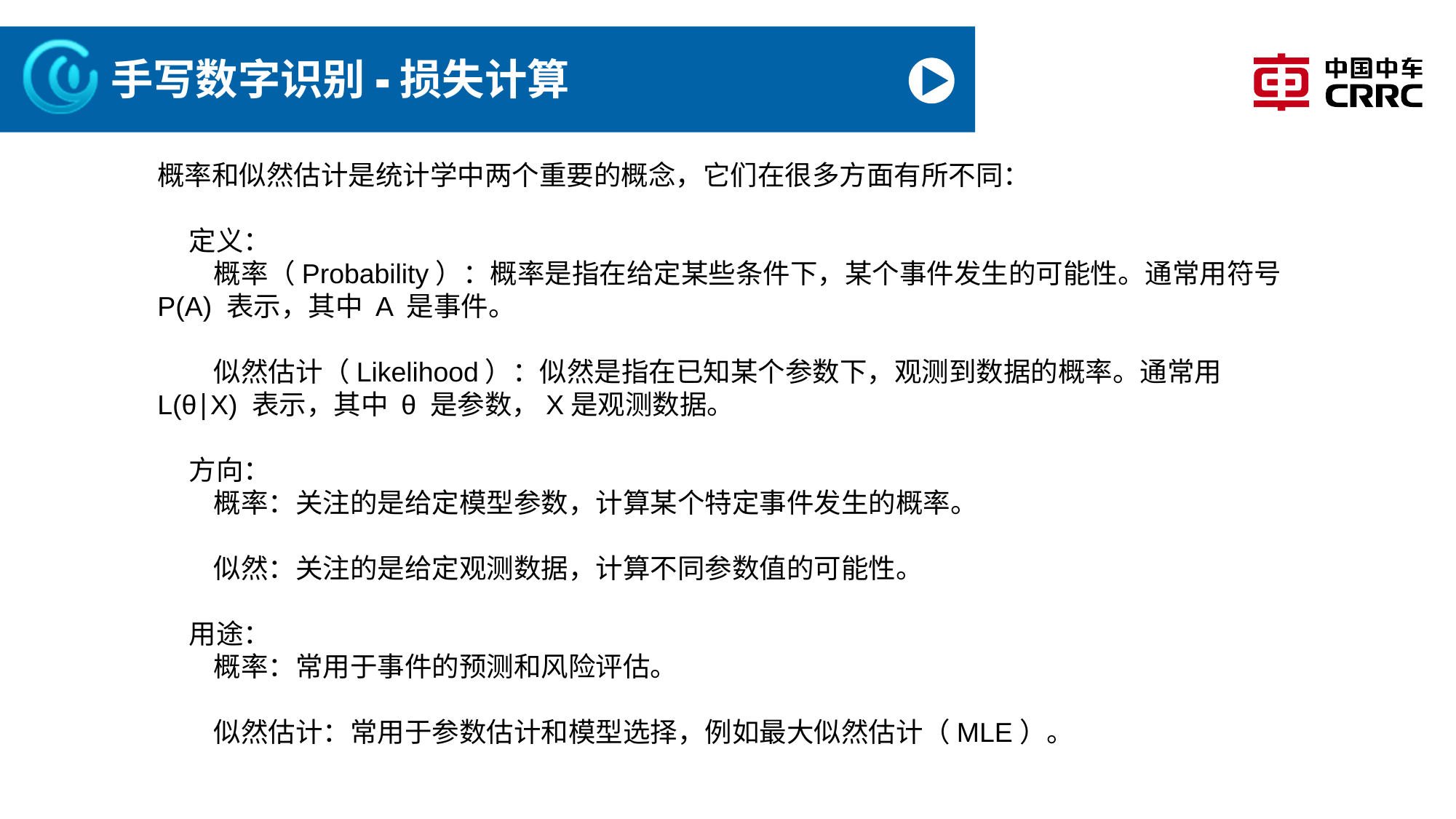

# 手写数字识别-损失计算
概率和似然估计是统计学中两个重要的概念，它们在很多方面有所不同：

    定义：
        概率（Probability）：概率是指在给定某些条件下，某个事件发生的可能性。通常用符号 P(A) 表示，其中 A 是事件。

        似然估计（Likelihood）：似然是指在已知某个参数下，观测到数据的概率。通常用 L(θ∣X) 表示，其中 θ 是参数，X是观测数据。

    方向：
        概率：关注的是给定模型参数，计算某个特定事件发生的概率。

        似然：关注的是给定观测数据，计算不同参数值的可能性。

    用途：
        概率：常用于事件的预测和风险评估。

        似然估计：常用于参数估计和模型选择，例如最大似然估计（MLE）。
123